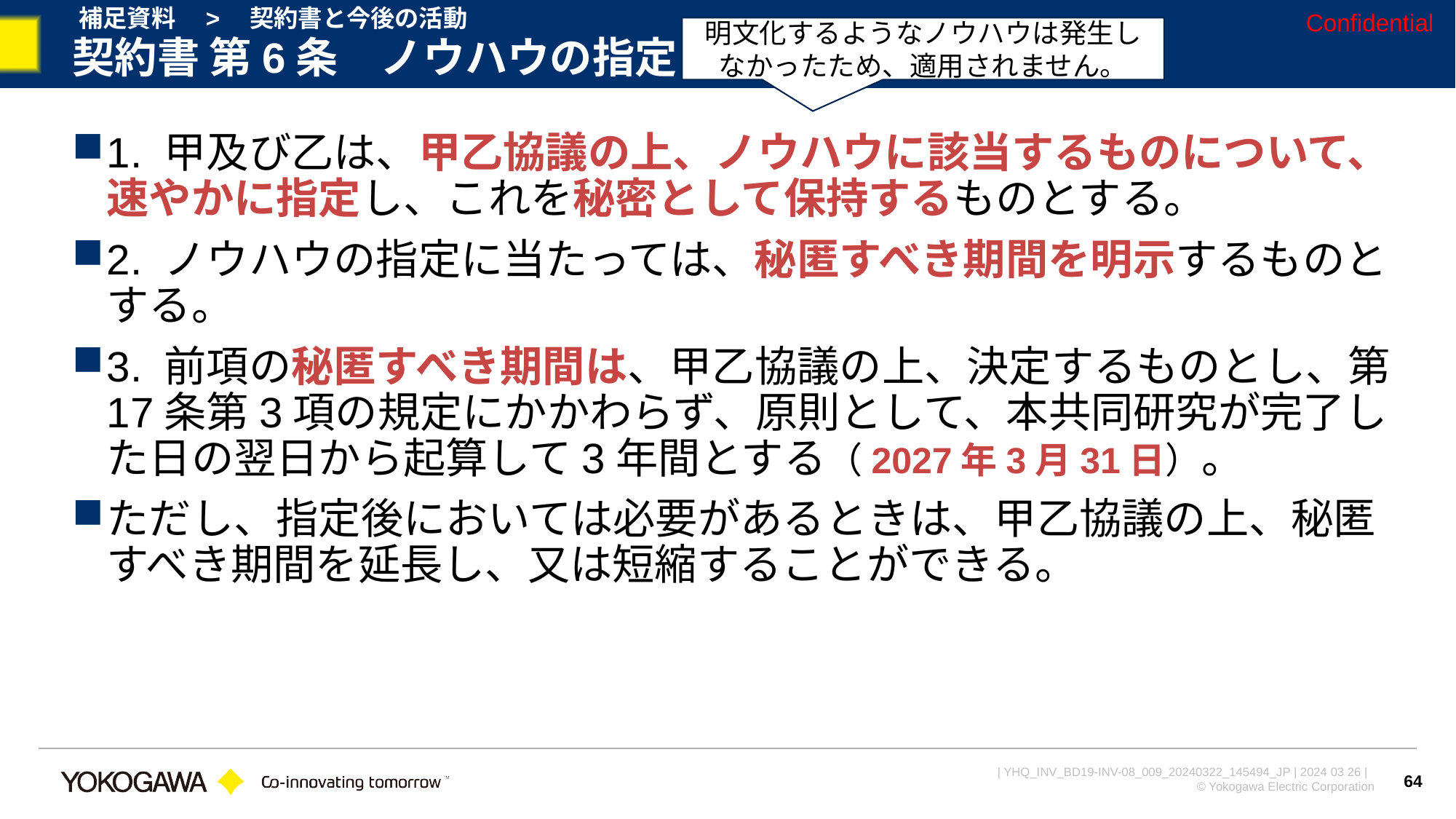

補足資料　>　契約書と今後の活動
Confidential
明文化するようなノウハウは発生しなかったため、適用されません。
# 契約書 第6条　ノウハウの指定
1. 甲及び乙は、甲乙協議の上、ノウハウに該当するものについて、速やかに指定し、これを秘密として保持するものとする。
2. ノウハウの指定に当たっては、秘匿すべき期間を明示するものとする。
3. 前項の秘匿すべき期間は、甲乙協議の上、決定するものとし、第17条第3項の規定にかかわらず、原則として、本共同研究が完了した日の翌日から起算して3年間とする（2027年3月31日）。
ただし、指定後においては必要があるときは、甲乙協議の上、秘匿すべき期間を延長し、又は短縮することができる。
64